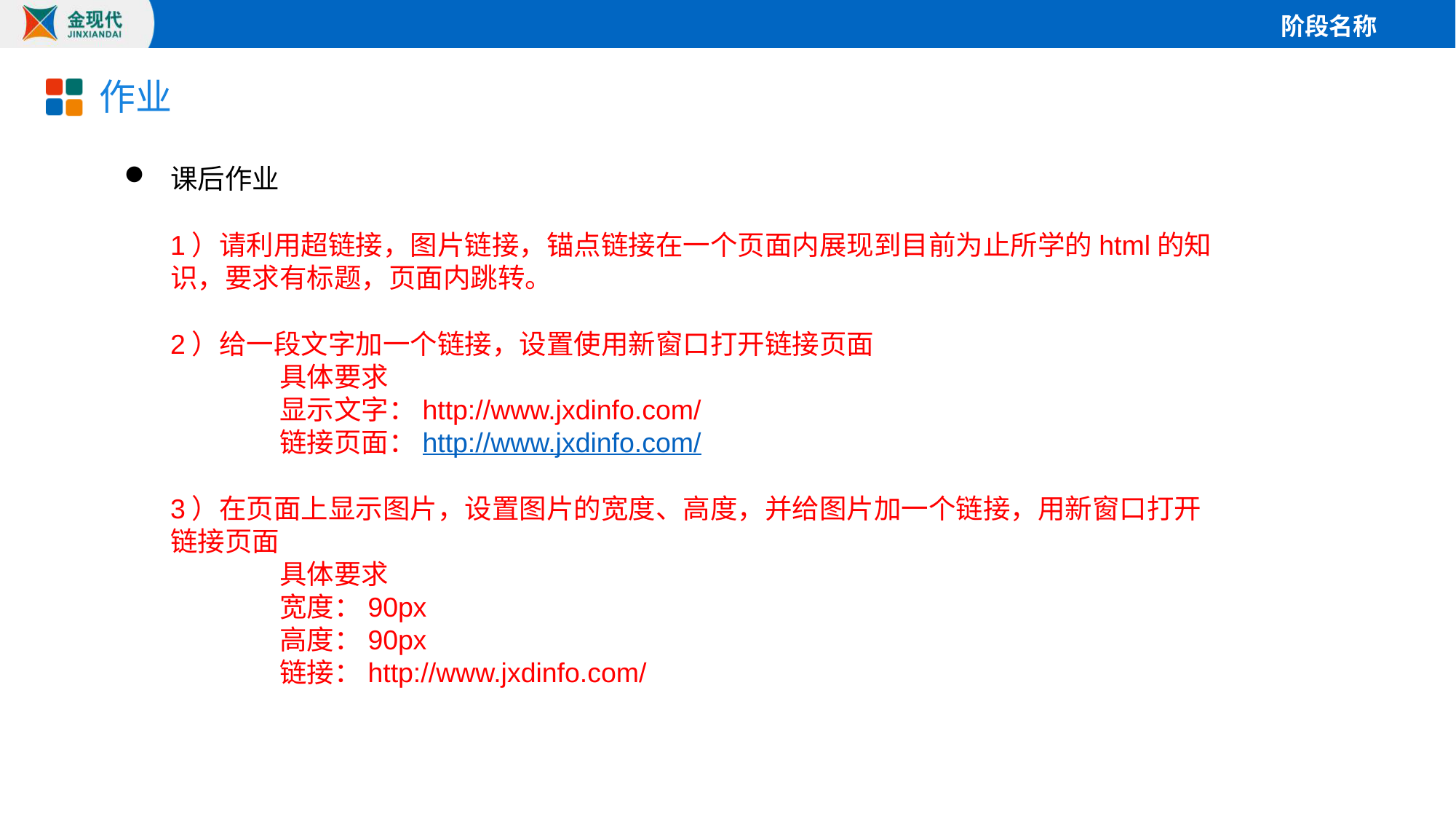

# 作业
  课后作业
1）请利用超链接，图片链接，锚点链接在一个页面内展现到目前为止所学的html的知识，要求有标题，页面内跳转。
2）给一段文字加一个链接，设置使用新窗口打开链接页面
具体要求
显示文字：http://www.jxdinfo.com/
链接页面：http://www.jxdinfo.com/
3）在页面上显示图片，设置图片的宽度、高度，并给图片加一个链接，用新窗口打开链接页面
具体要求
宽度：90px
高度：90px
链接：http://www.jxdinfo.com/